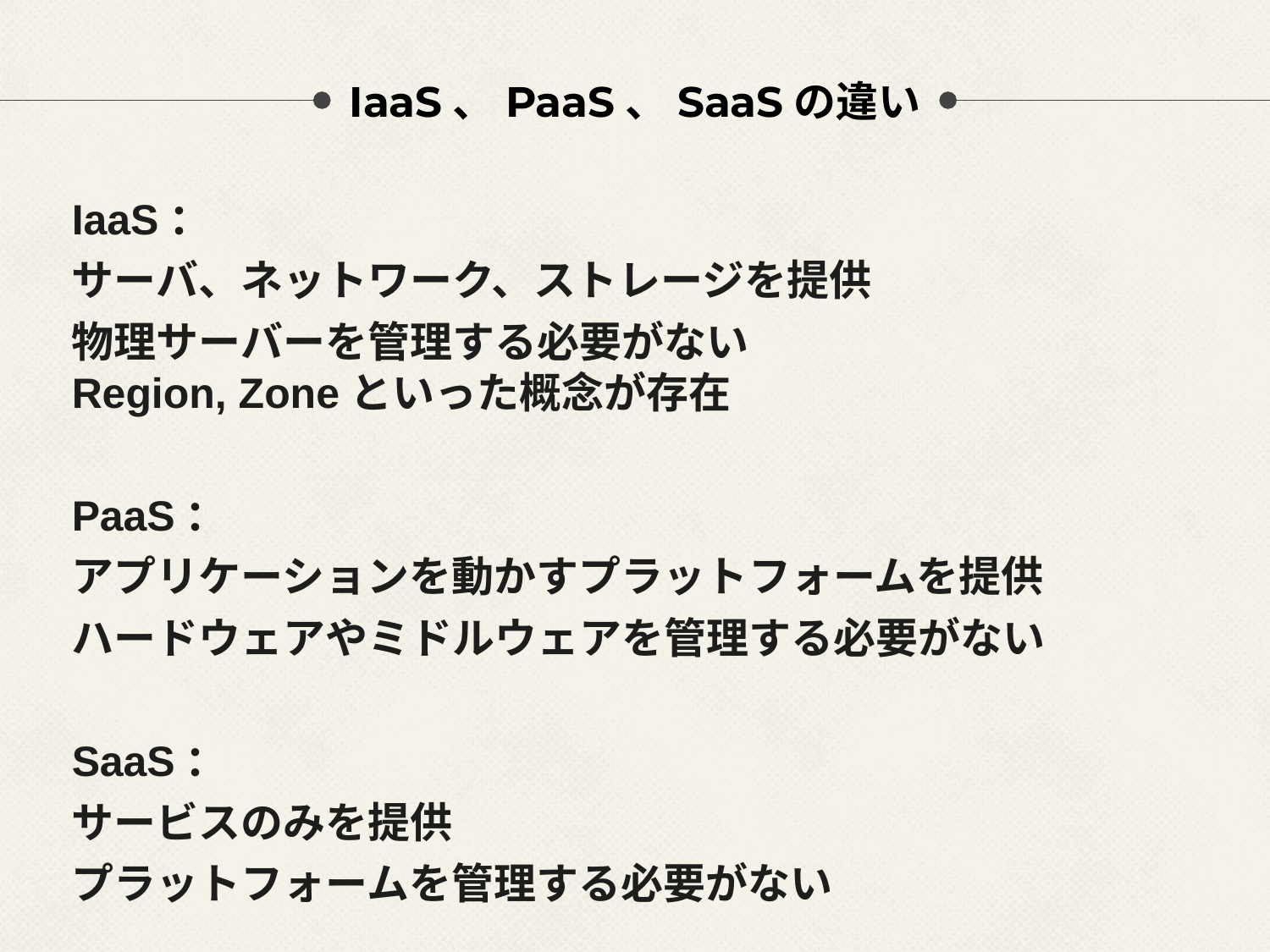

# IaaS、PaaS、SaaSの違い
IaaS：
サーバ、ネットワーク、ストレージを提供
物理サーバーを管理する必要がない
Region, Zoneといった概念が存在

PaaS：
アプリケーションを動かすプラットフォームを提供
ハードウェアやミドルウェアを管理する必要がない

SaaS：
サービスのみを提供
プラットフォームを管理する必要がない